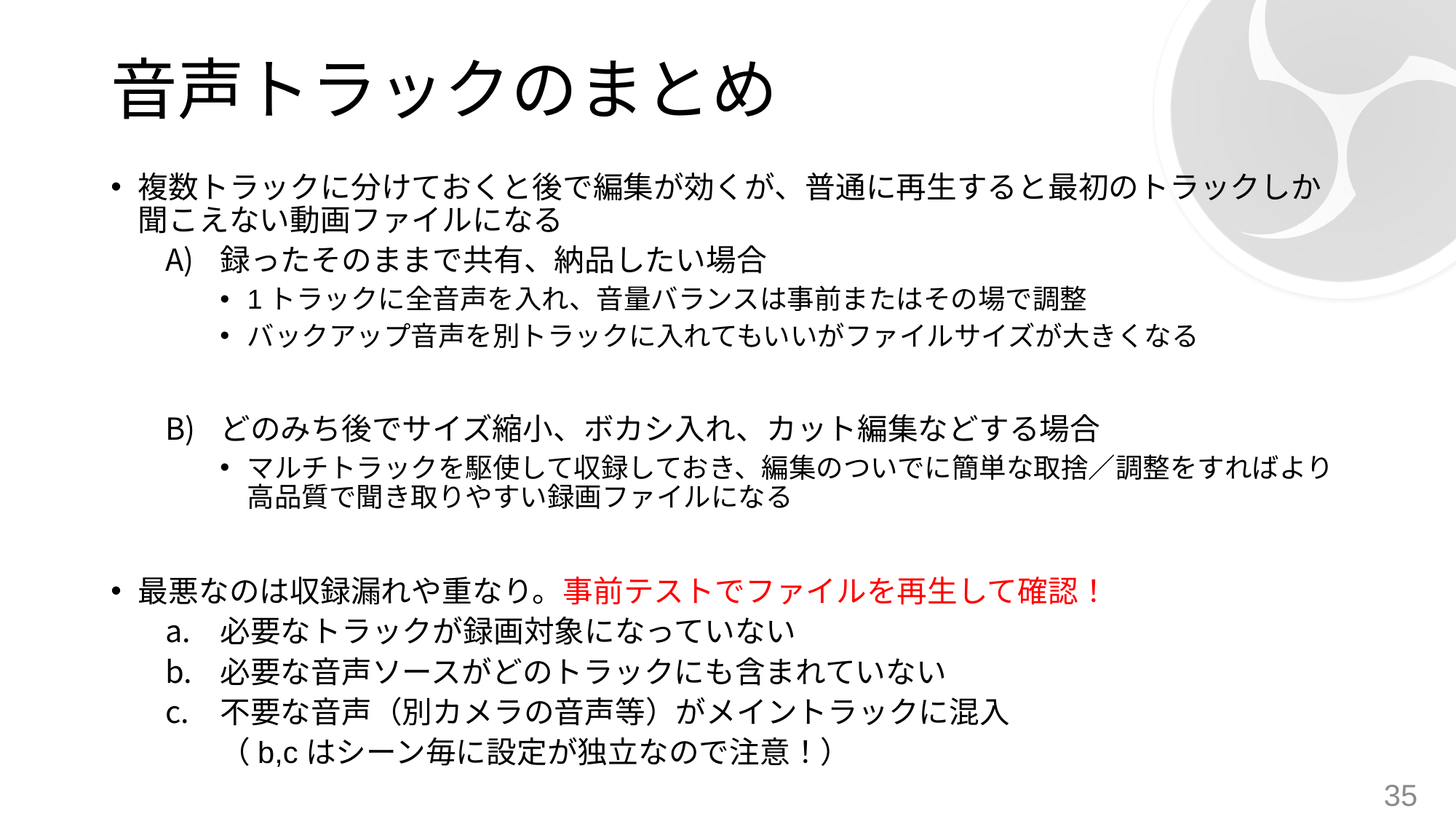

# 音声トラックのまとめ
複数トラックに分けておくと後で編集が効くが、普通に再生すると最初のトラックしか聞こえない動画ファイルになる
録ったそのままで共有、納品したい場合
1トラックに全音声を入れ、音量バランスは事前またはその場で調整
バックアップ音声を別トラックに入れてもいいがファイルサイズが大きくなる

どのみち後でサイズ縮小、ボカシ入れ、カット編集などする場合
マルチトラックを駆使して収録しておき、編集のついでに簡単な取捨／調整をすればより高品質で聞き取りやすい録画ファイルになる

最悪なのは収録漏れや重なり。事前テストでファイルを再生して確認！
必要なトラックが録画対象になっていない
必要な音声ソースがどのトラックにも含まれていない
不要な音声（別カメラの音声等）がメイントラックに混入
（b,cはシーン毎に設定が独立なので注意！）
35